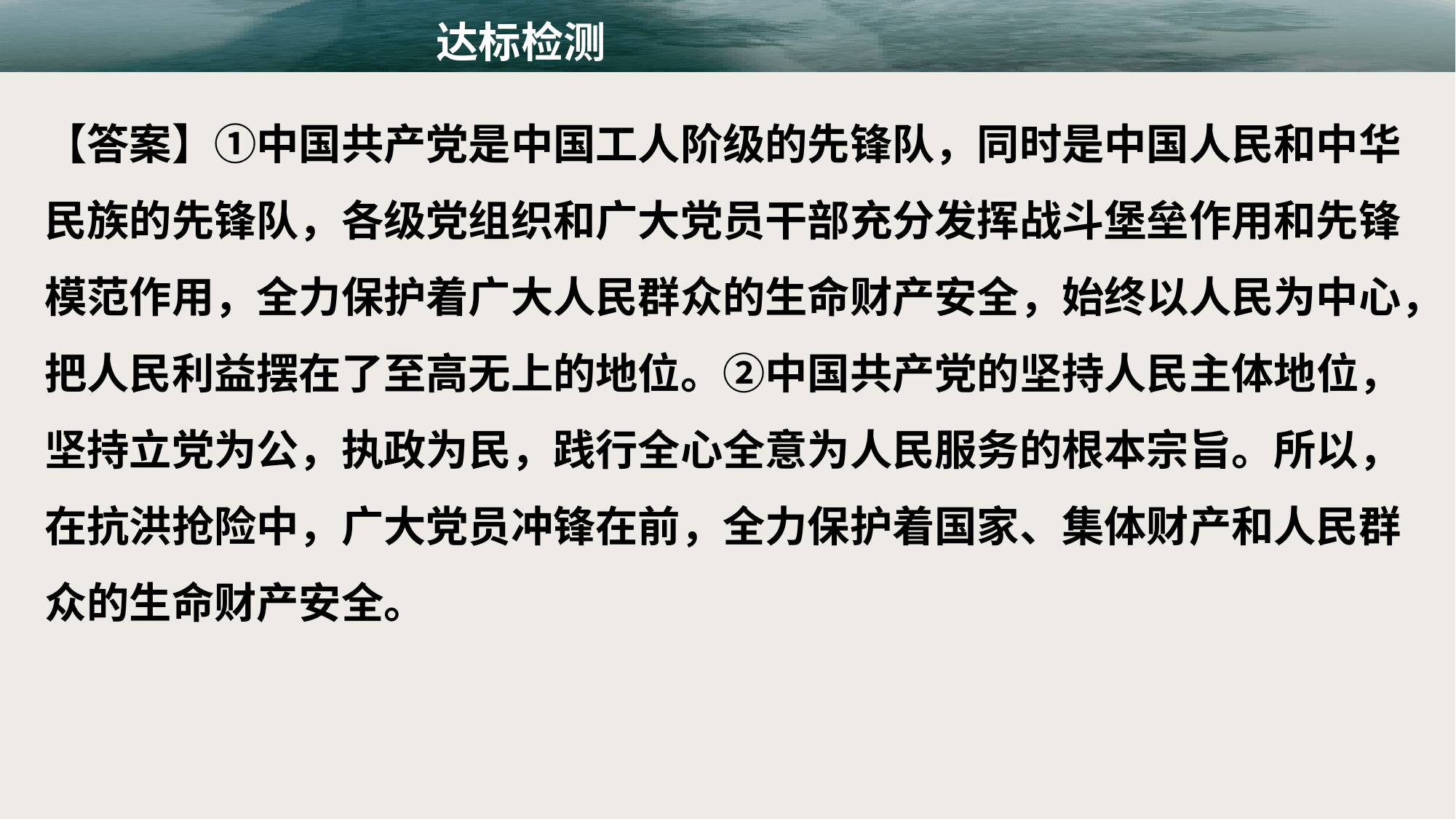

达标检测
【答案】①中国共产党是中国工人阶级的先锋队，同时是中国人民和中华民族的先锋队，各级党组织和广大党员干部充分发挥战斗堡垒作用和先锋模范作用，全力保护着广大人民群众的生命财产安全，始终以人民为中心，把人民利益摆在了至高无上的地位。②中国共产党的坚持人民主体地位，坚持立党为公，执政为民，践行全心全意为人民服务的根本宗旨。所以，在抗洪抢险中，广大党员冲锋在前，全力保护着国家、集体财产和人民群众的生命财产安全。